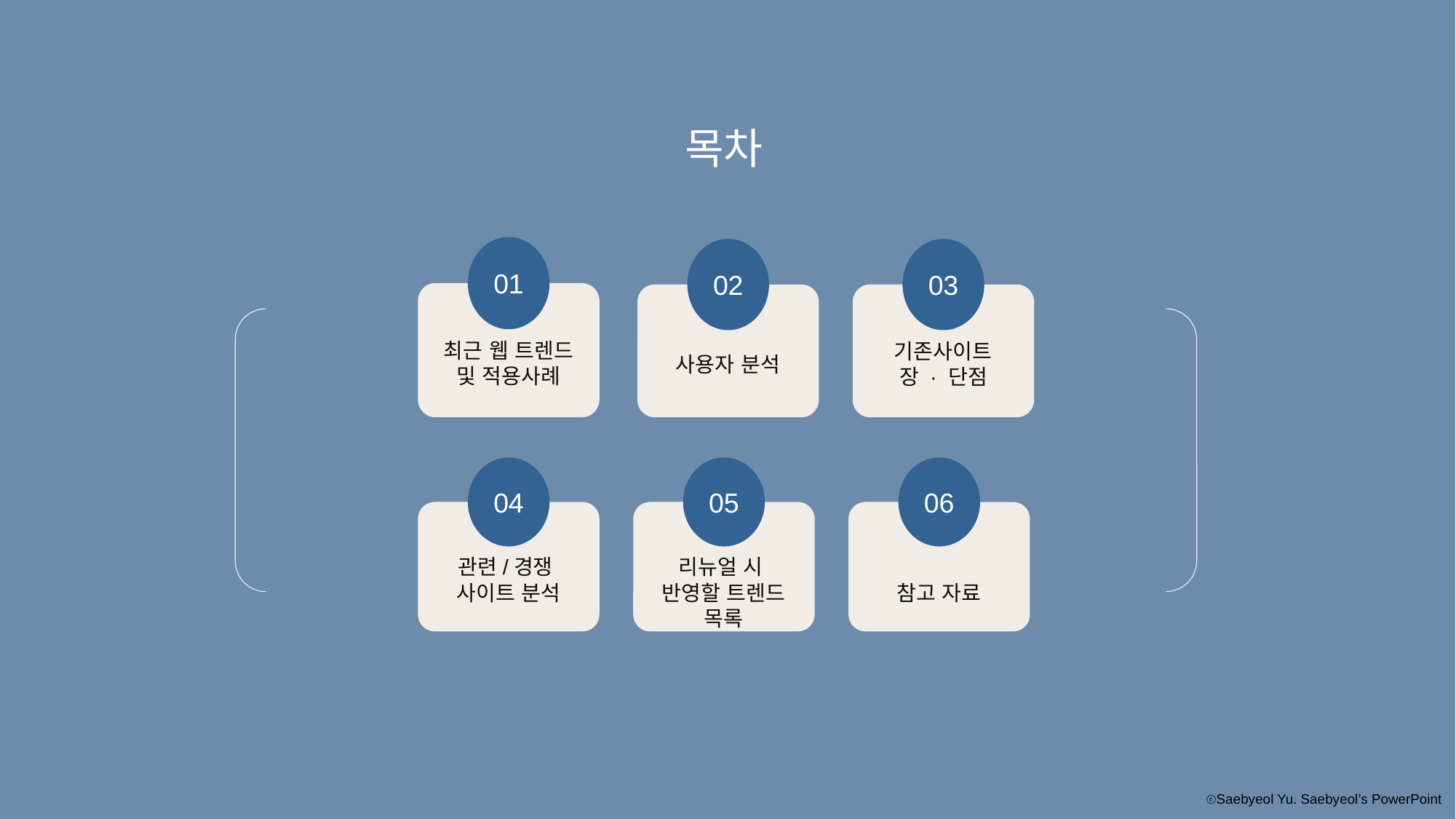

목차
01

최근 웹 트렌드
및 적용사례
02

사용자 분석
03

기존사이트
장 · 단점

04

관련/경쟁
사이트 분석
05

리뉴얼 시
반영할 트렌드 목록
06

참고 자료